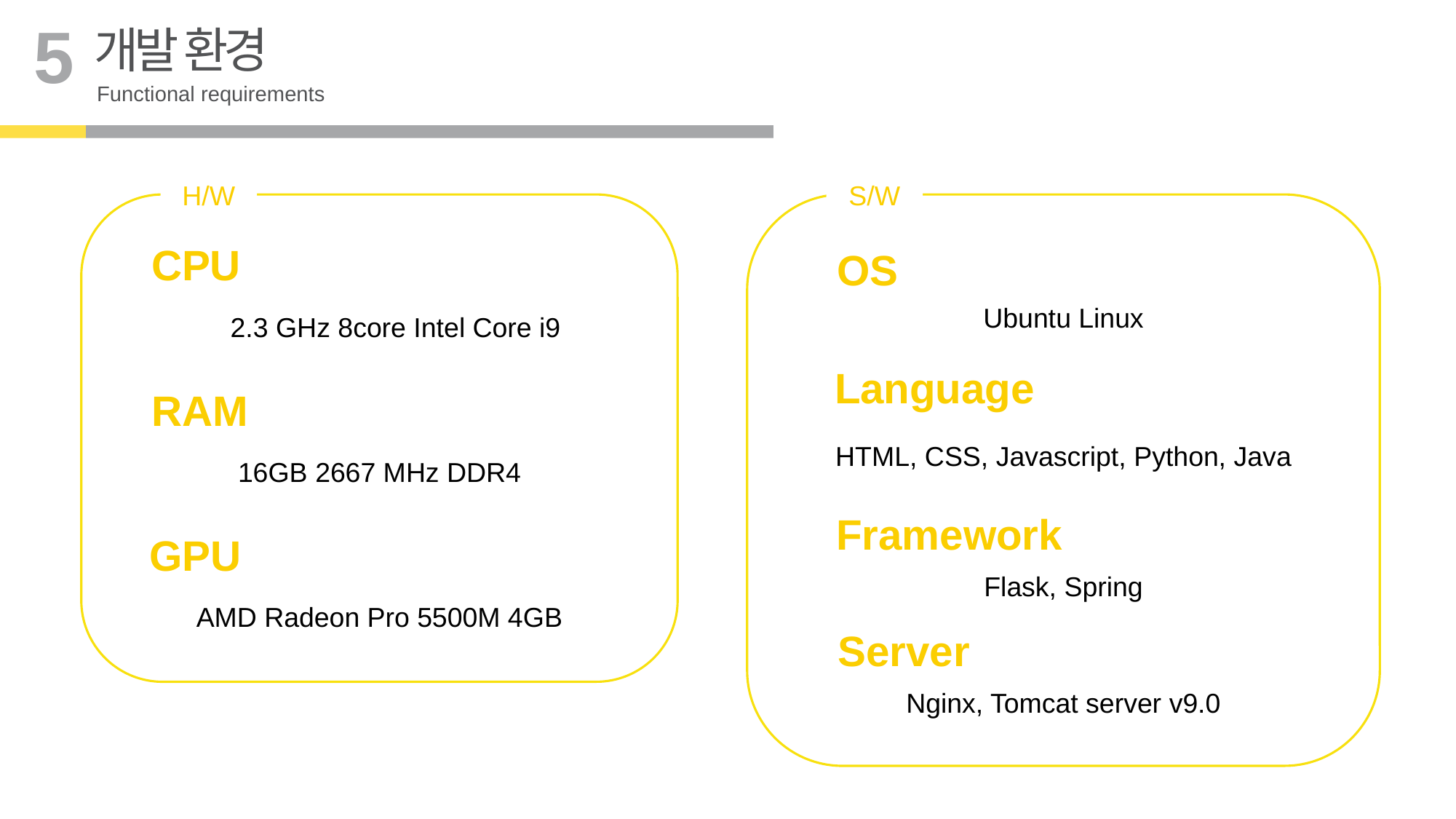

5
개발 환경
Functional requirements

H/W
S/W

CPU
OS
Ubuntu Linux
2.3 GHz 8core Intel Core i9
Language
RAM
HTML, CSS, Javascript, Python, Java
16GB 2667 MHz DDR4
Framework
GPU
Flask, Spring
AMD Radeon Pro 5500M 4GB
Server
Nginx, Tomcat server v9.0